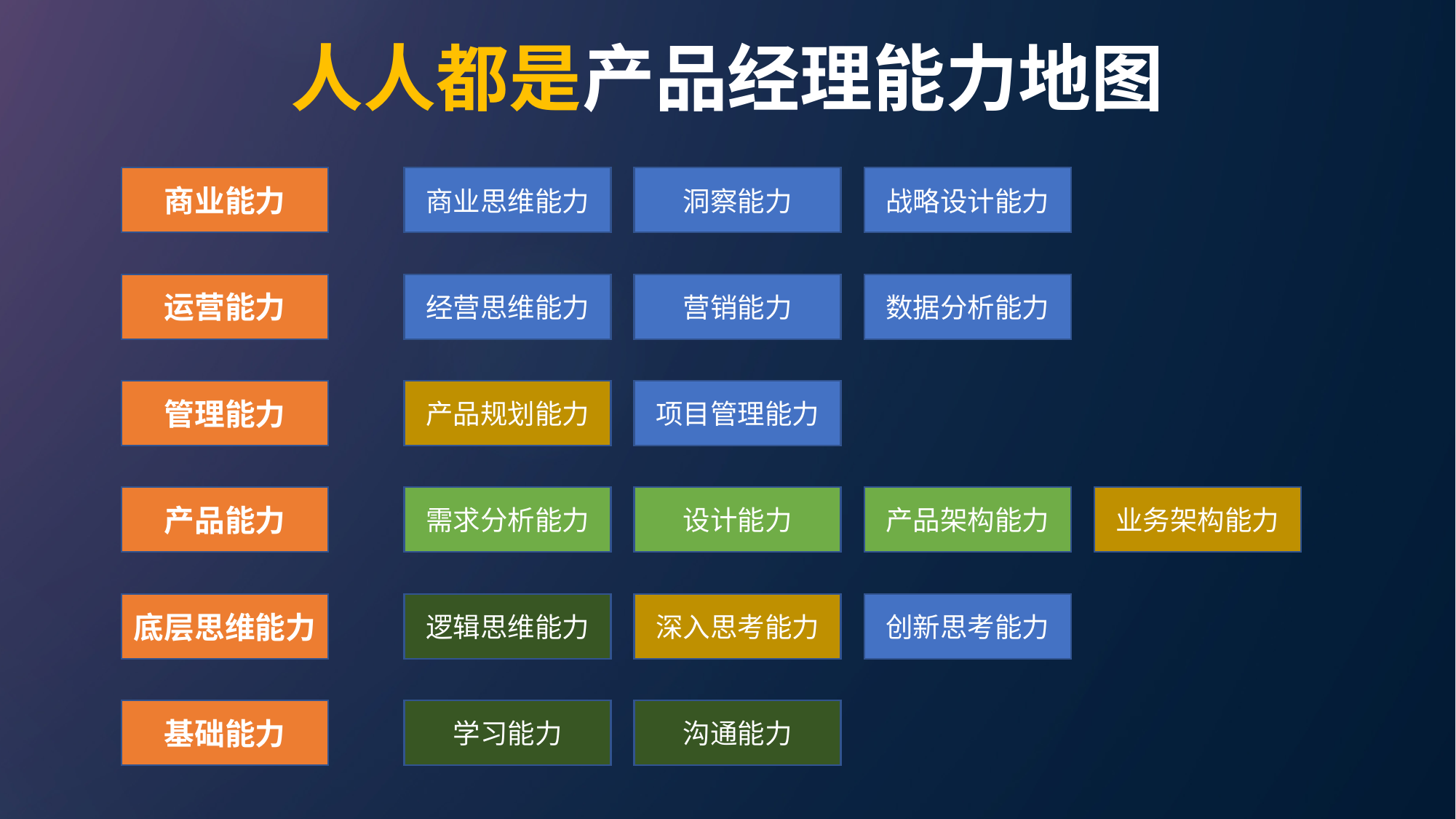

人人都是产品经理能力地图
商业能力
商业思维能力
洞察能力
战略设计能力
运营能力
经营思维能力
营销能力
数据分析能力
管理能力
产品规划能力
项目管理能力
产品能力
需求分析能力
设计能力
产品架构能力
业务架构能力
底层思维能力
逻辑思维能力
深入思考能力
创新思考能力
基础能力
学习能力
沟通能力